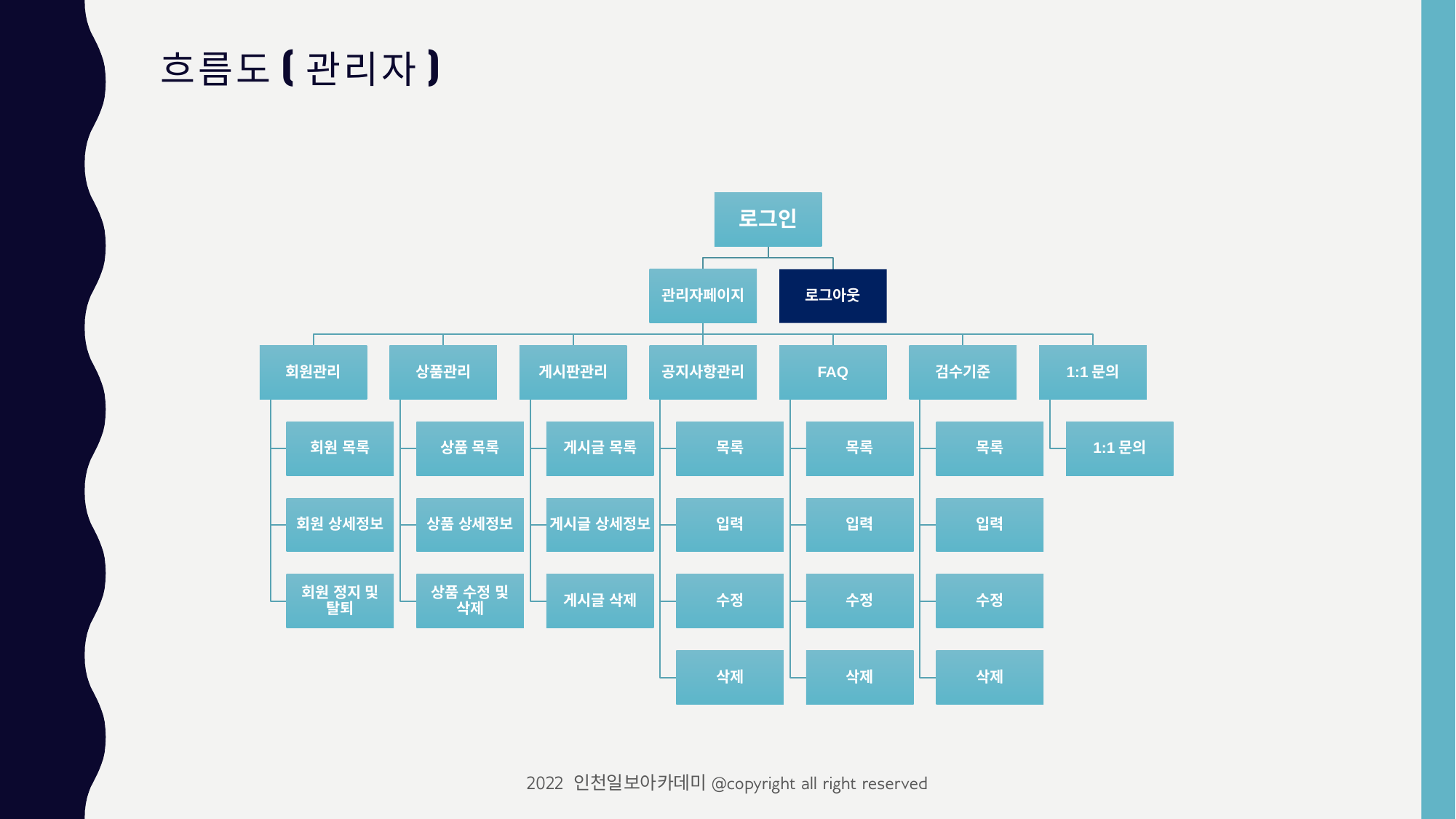

# 흐름도(관리자)
로그인
관리자페이지
회원관리
회원 목록
회원 상세정보
회원 정지 및 탈퇴
상품관리
상품 목록
상품 상세정보
상품 수정 및 삭제
게시판관리
게시글 목록
게시글 상세정보
게시글 삭제
공지사항관리
목록
입력
수정
삭제
FAQ
목록
입력
수정
삭제
검수기준
목록
입력
수정
삭제
1:1문의
1:1문의
로그아웃
2022 인천일보아카데미@copyright all right reserved